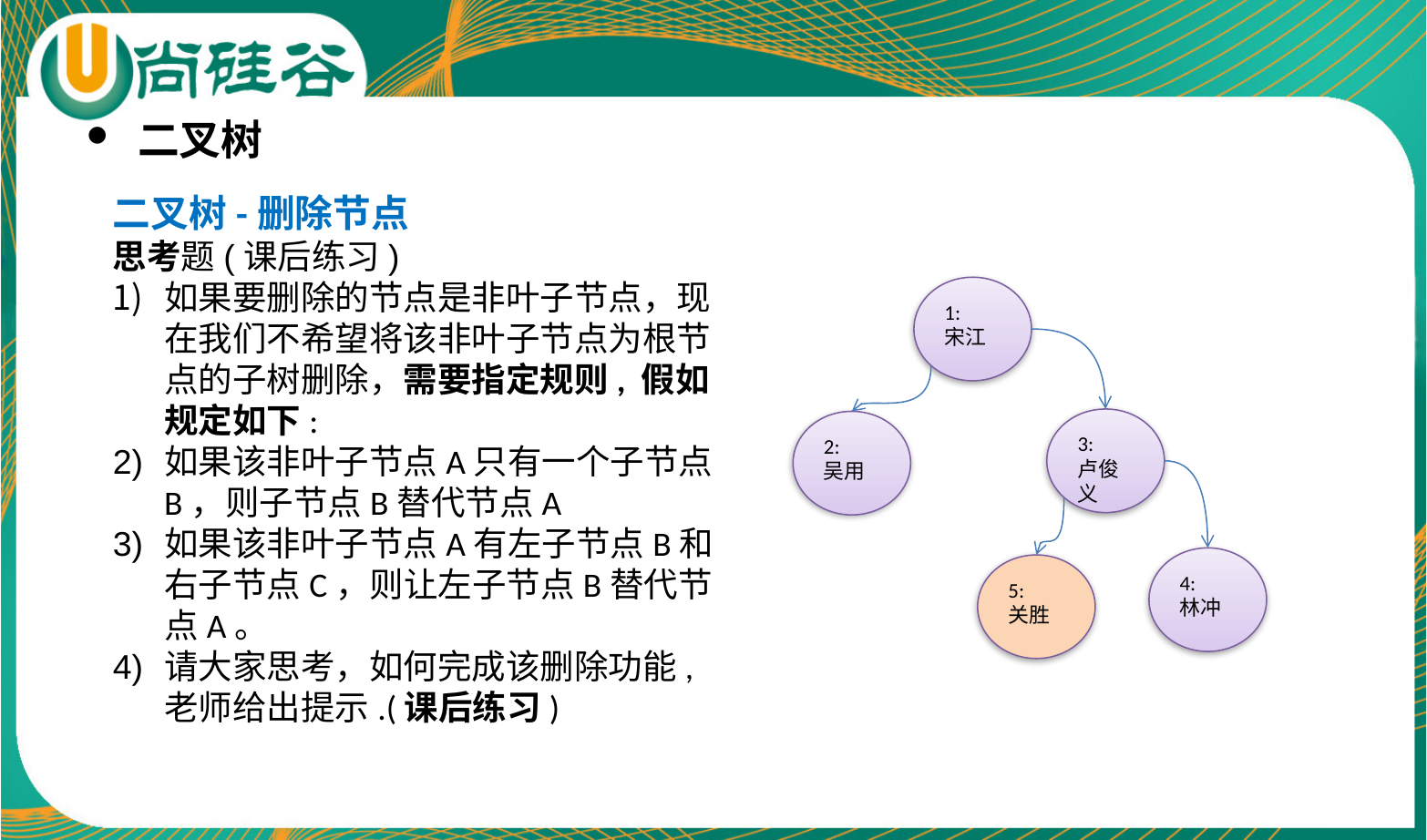

二叉树
二叉树-删除节点
思考题(课后练习)
如果要删除的节点是非叶子节点，现在我们不希望将该非叶子节点为根节点的子树删除，需要指定规则, 假如规定如下:
如果该非叶子节点A只有一个子节点B，则子节点B替代节点A
如果该非叶子节点A有左子节点B和右子节点C，则让左子节点B替代节点A。
请大家思考，如何完成该删除功能, 老师给出提示.(课后练习)

1:
宋江
3:
卢俊义
2:
吴用
4:
林冲
5:
关胜